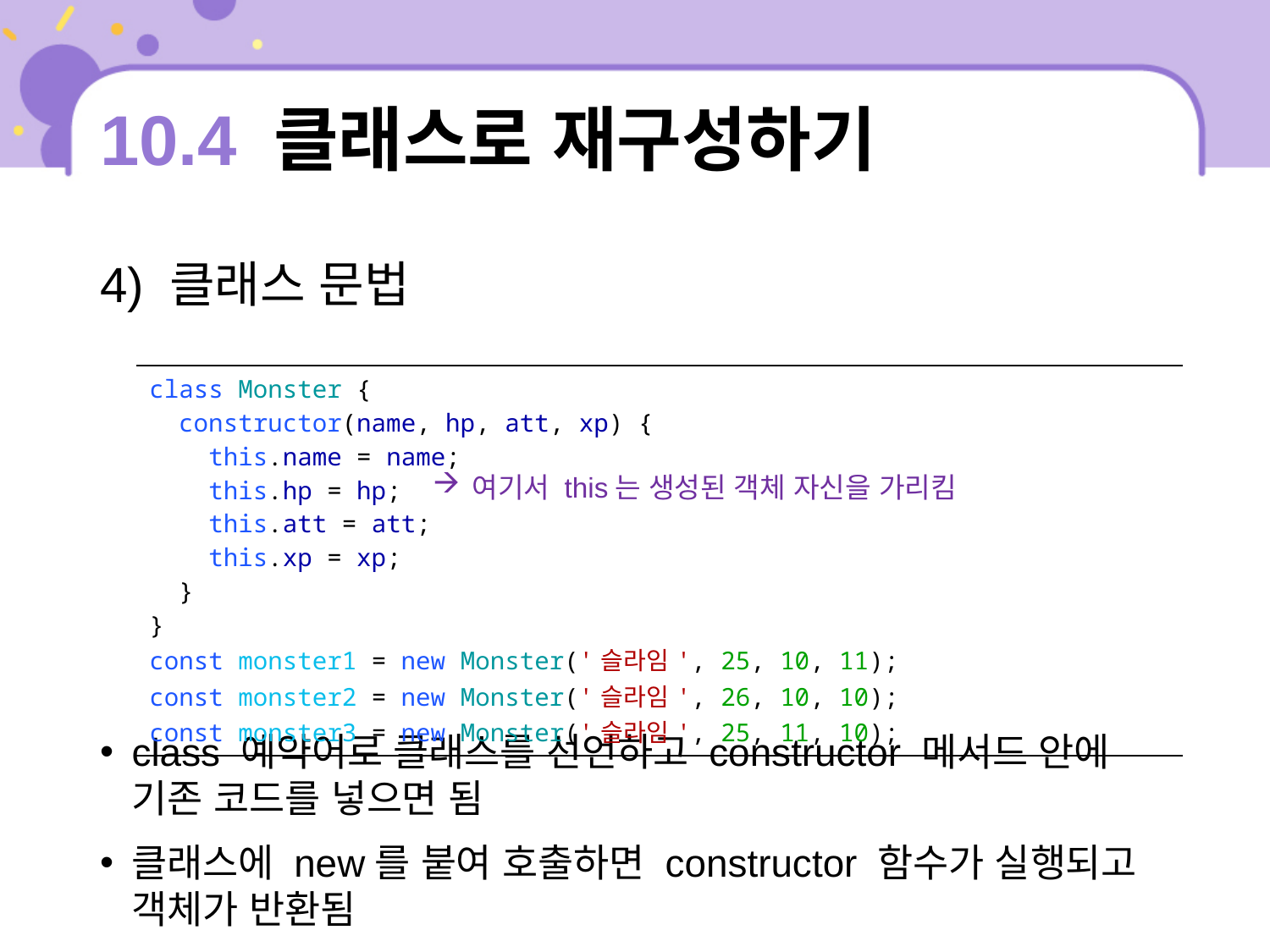

# 10.4 클래스로 재구성하기
4) 클래스 문법

class 예약어로 클래스를 선언하고 constructor 메서드 안에 기존 코드를 넣으면 됨
클래스에 new를 붙여 호출하면 constructor 함수가 실행되고 객체가 반환됨
| class Monster { constructor(name, hp, att, xp) { this.name = name; this.hp = hp; this.att = att; this.xp = xp; } } const monster1 = new Monster('슬라임', 25, 10, 11); const monster2 = new Monster('슬라임', 26, 10, 10); const monster3 = new Monster('슬라임', 25, 11, 10); |
| --- |
여기서 this는 생성된 객체 자신을 가리킴